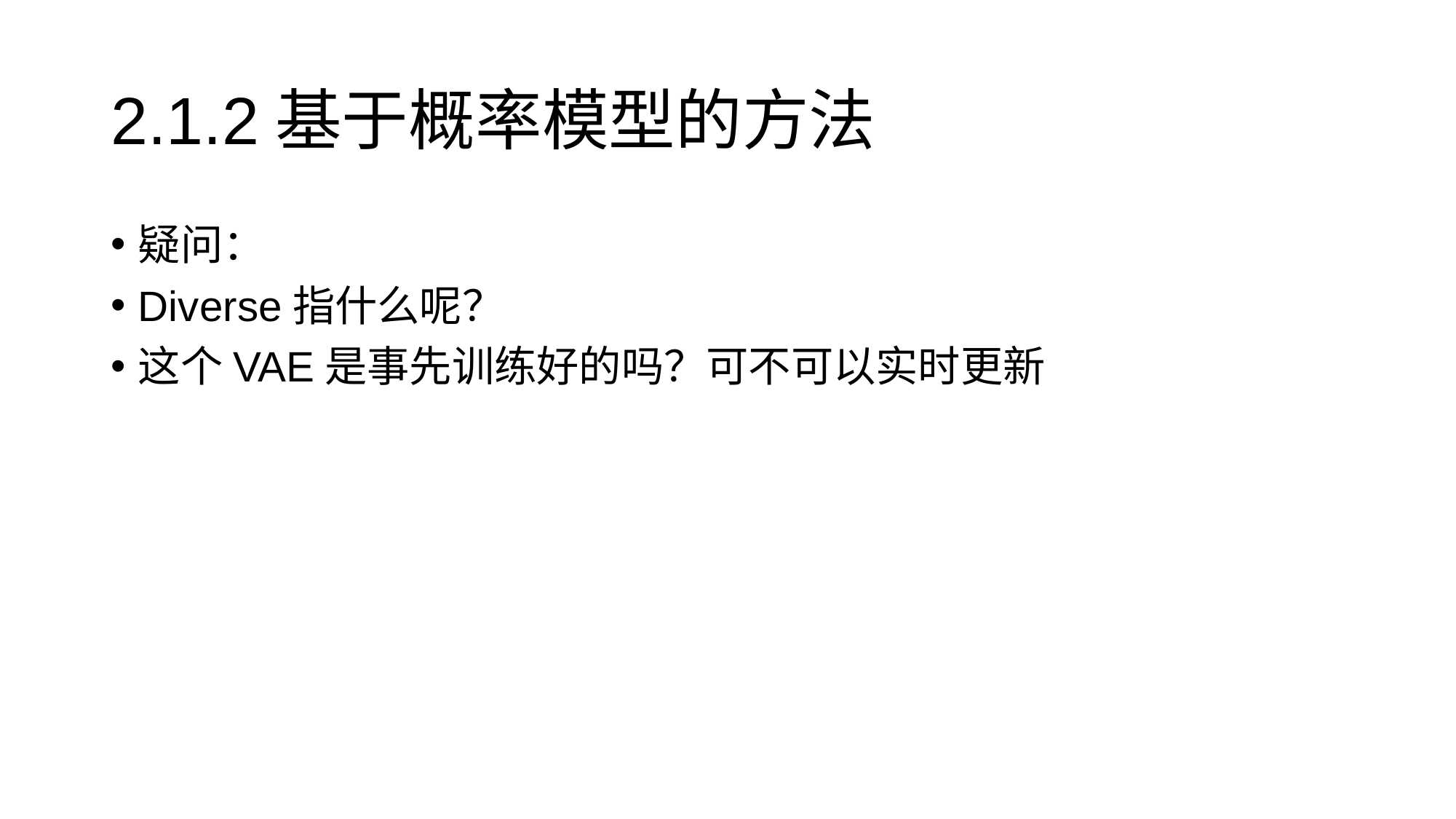

# 2.1.2基于概率模型的方法
疑问：
Diverse指什么呢？
这个VAE是事先训练好的吗？可不可以实时更新